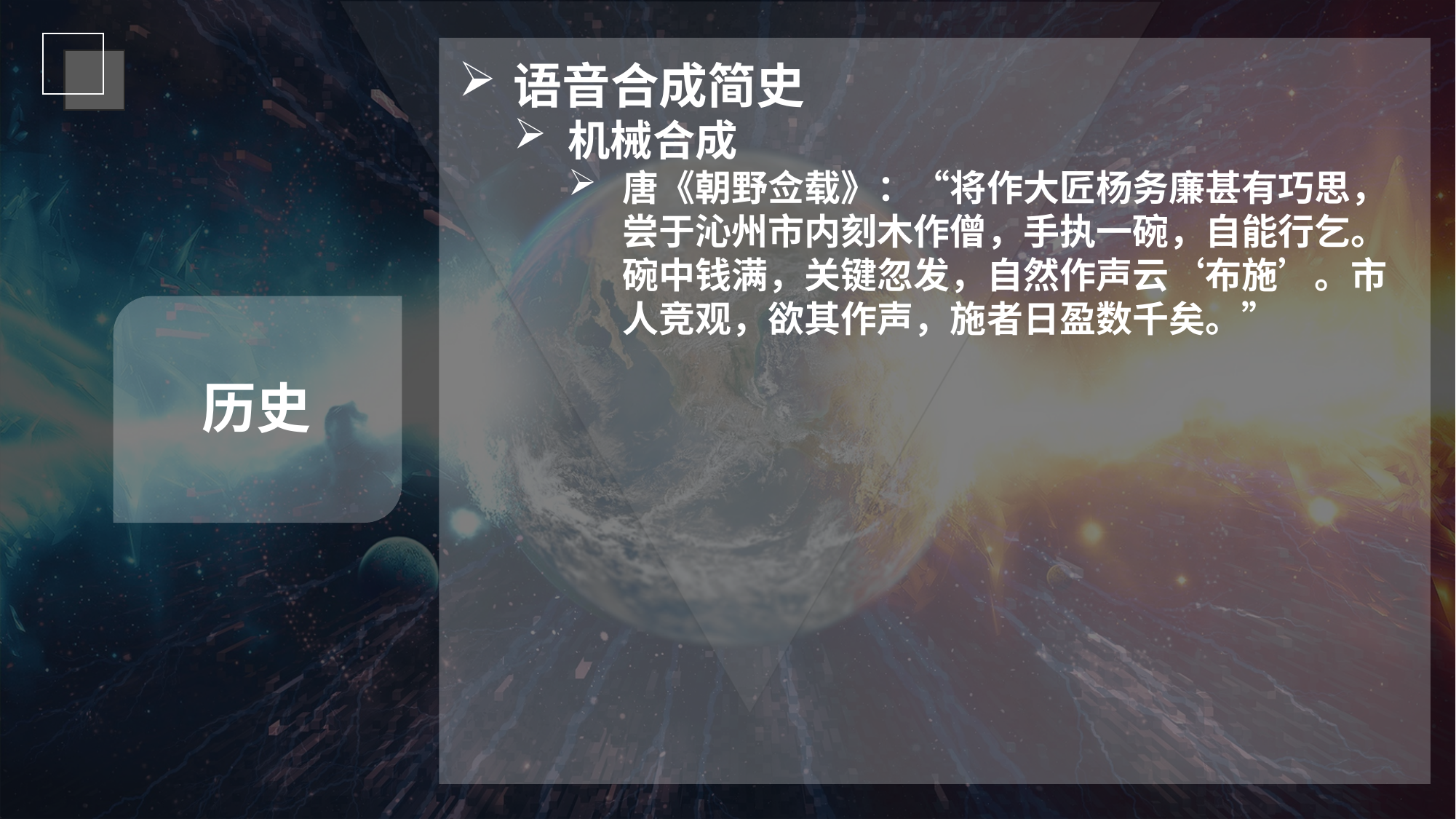

语音合成简史
机械合成
唐《朝野佥载》：“将作大匠杨务廉甚有巧思，尝于沁州市内刻木作僧，手执一碗，自能行乞。碗中钱满，关键忽发，自然作声云‘布施’。市人竞观，欲其作声，施者日盈数千矣。”

历史